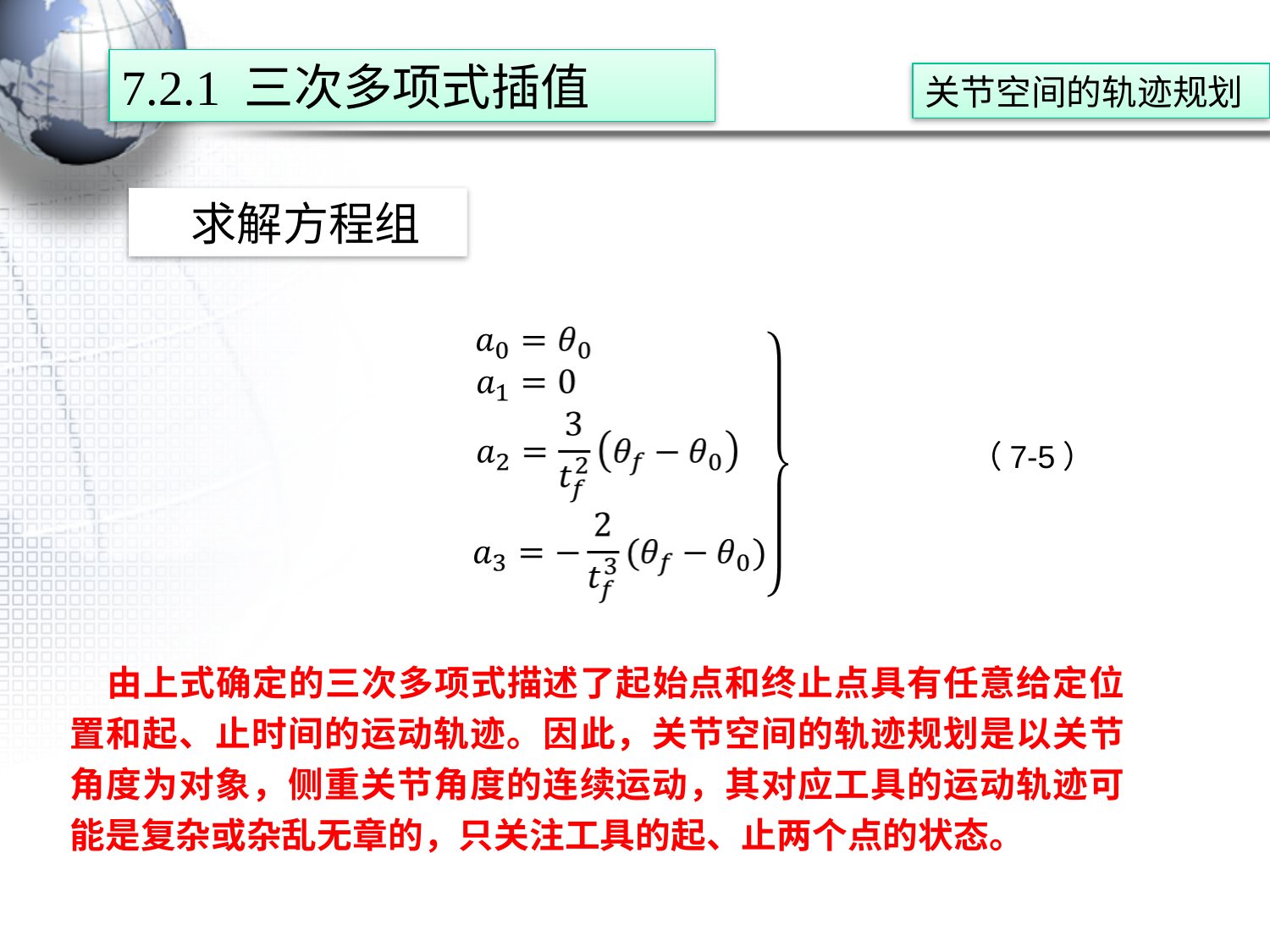

7.2.1 三次多项式插值
关节空间的轨迹规划
求解方程组

（7-5）
   由上式确定的三次多项式描述了起始点和终止点具有任意给定位置和起、止时间的运动轨迹。因此，关节空间的轨迹规划是以关节角度为对象，侧重关节角度的连续运动，其对应工具的运动轨迹可能是复杂或杂乱无章的，只关注工具的起、止两个点的状态。